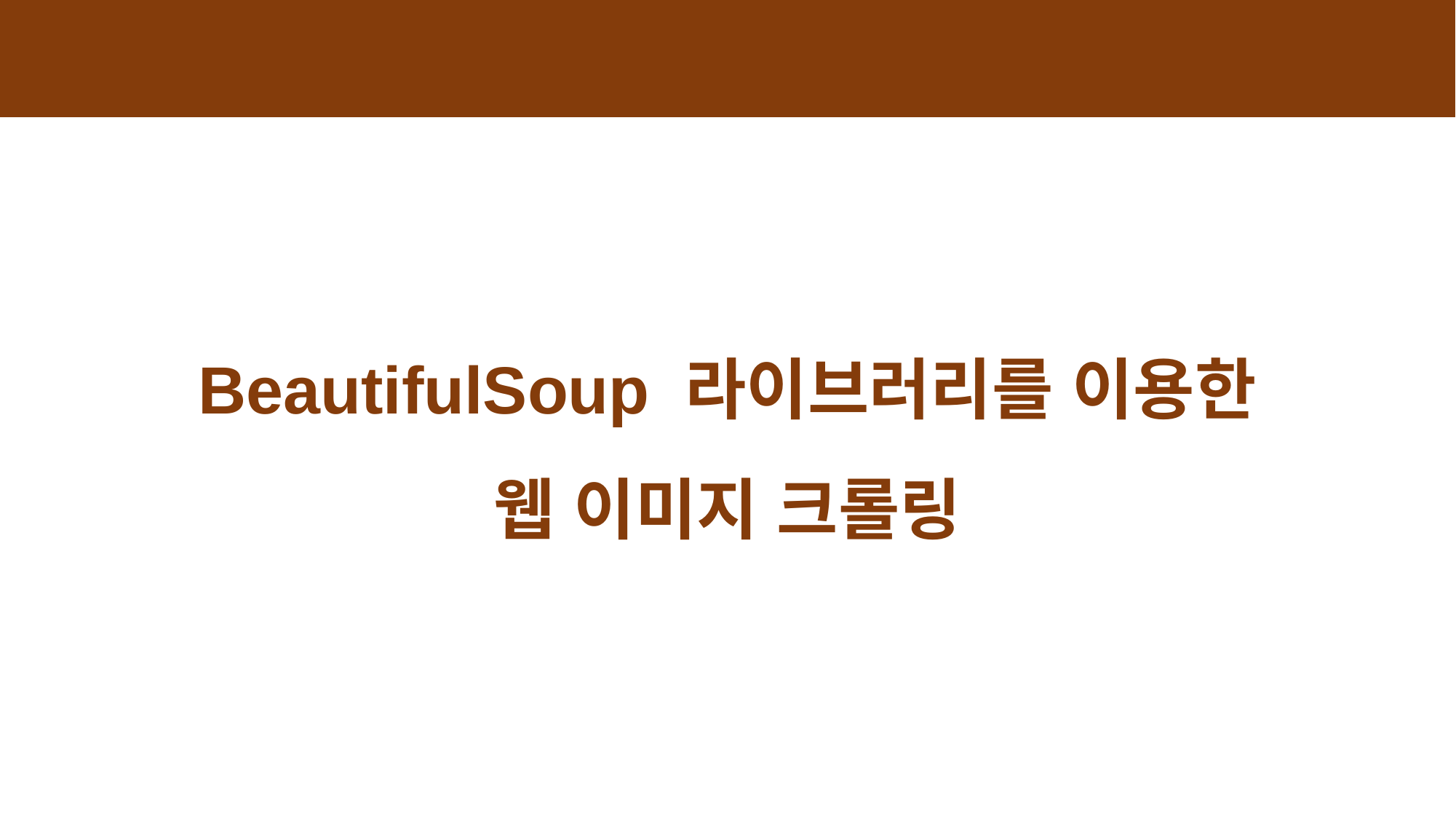

# BeautifulSoup 라이브러리를 이용한 웹 이미지 크롤링